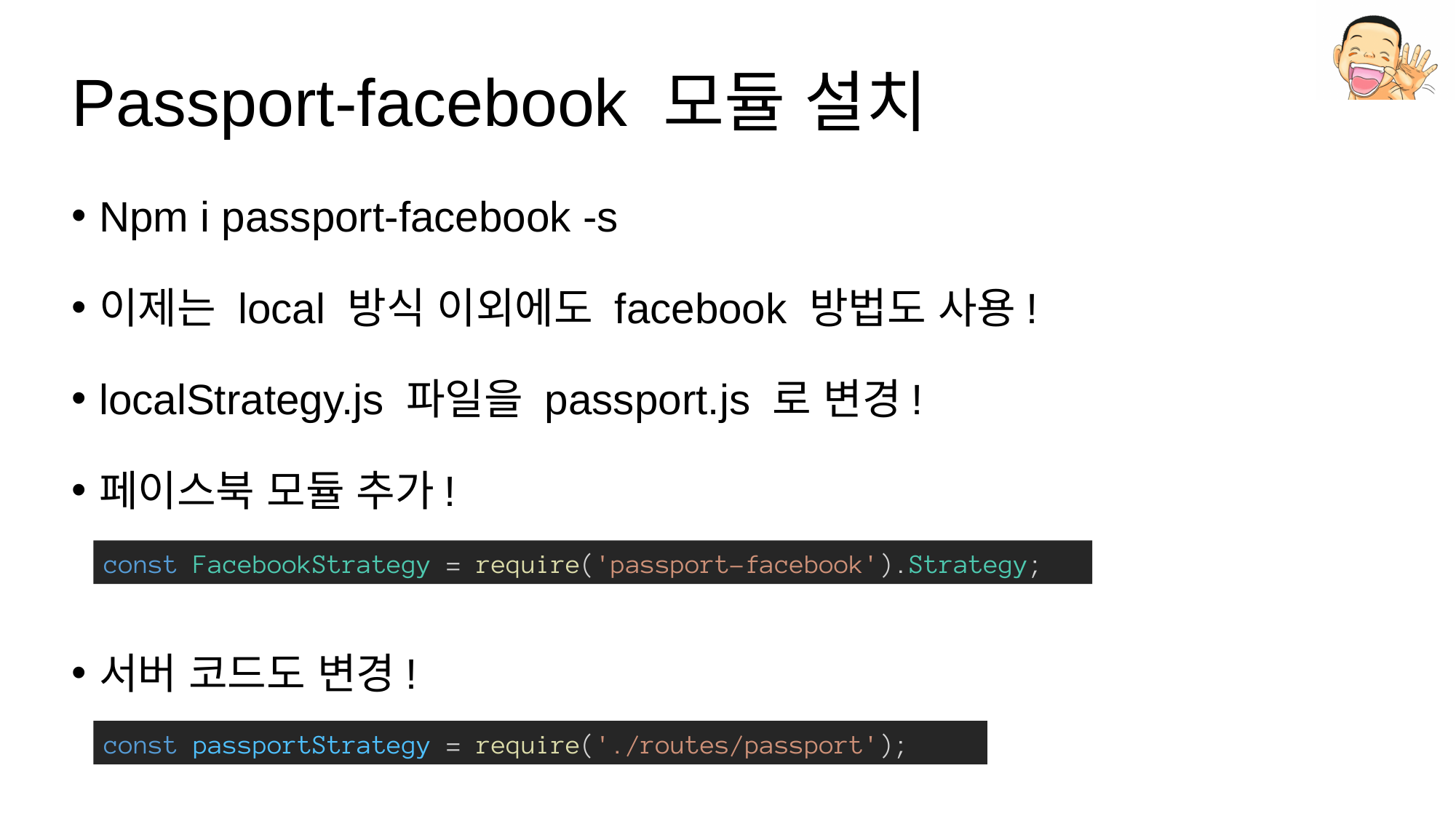

# Passport-facebook 모듈 설치
Npm i passport-facebook -s
이제는 local 방식 이외에도 facebook 방법도 사용!
localStrategy.js 파일을 passport.js 로 변경!
페이스북 모듈 추가!

서버 코드도 변경!
const FacebookStrategy = require('passport-facebook').Strategy;
const passportStrategy = require('./routes/passport');